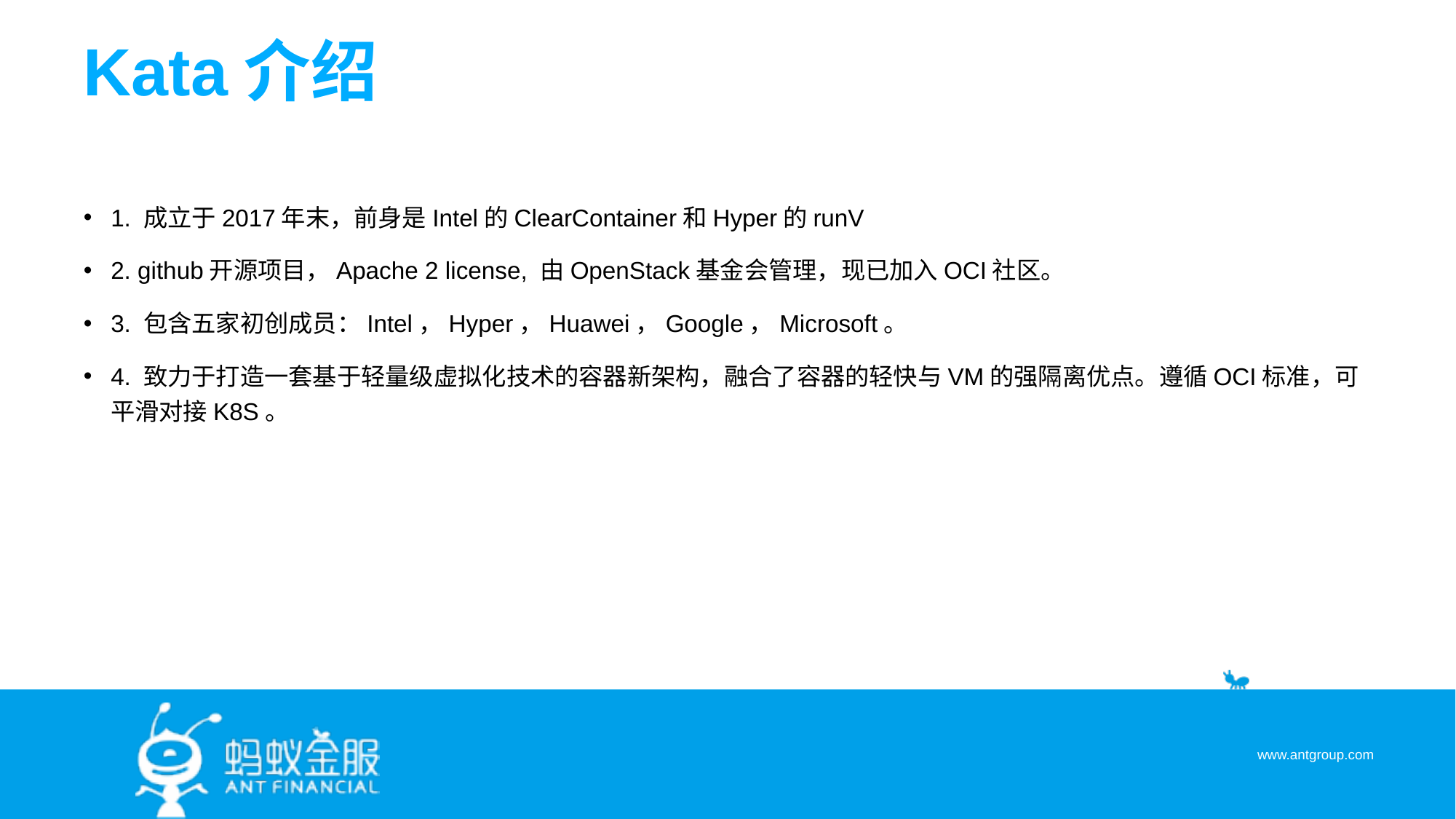

# Kata介绍
1. 成立于2017年末，前身是Intel的ClearContainer和Hyper的runV
2. github开源项目，Apache 2 license, 由OpenStack基金会管理，现已加入OCI社区。
3. 包含五家初创成员：Intel，Hyper，Huawei，Google，Microsoft。
4. 致力于打造一套基于轻量级虚拟化技术的容器新架构，融合了容器的轻快与VM的强隔离优点。遵循OCI标准，可平滑对接K8S。